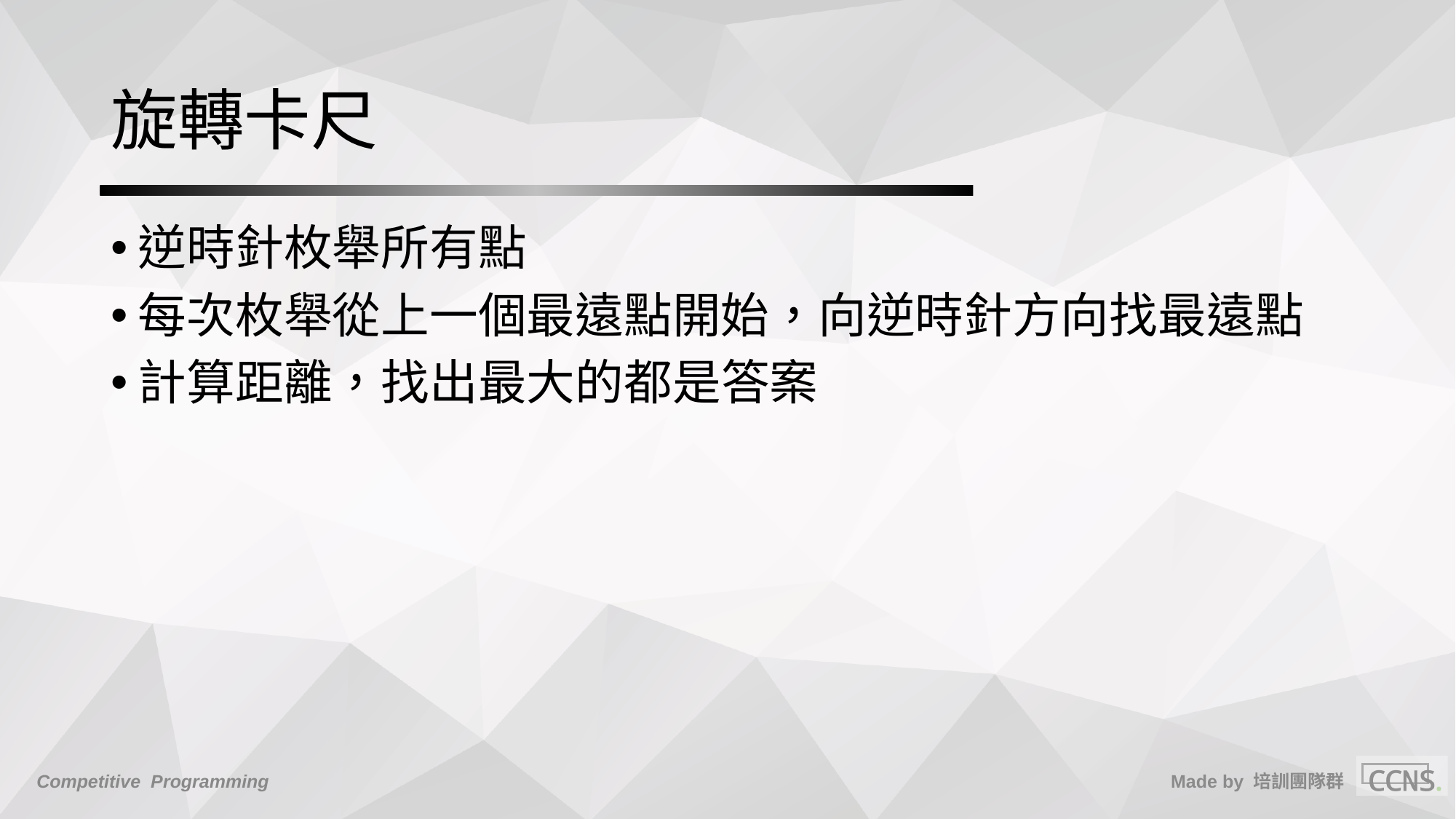

# 旋轉卡尺
逆時針枚舉所有點
每次枚舉從上一個最遠點開始，向逆時針方向找最遠點
計算距離，找出最大的都是答案